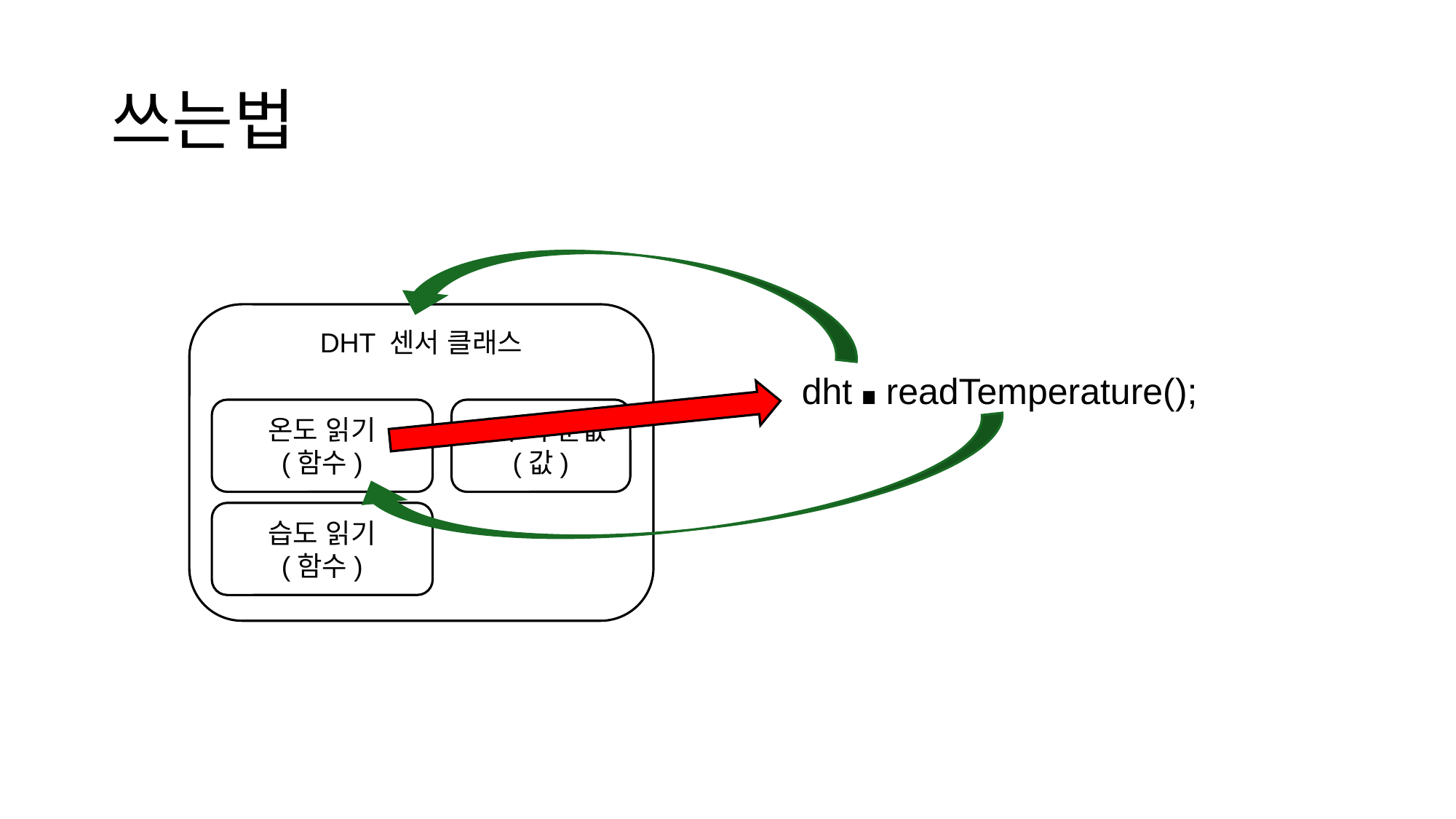

# 쓰는법

dht.readTemperature();

DHT 센서 클래스
온도 읽기
(함수)
내부 구분값
(값)
습도 읽기
(함수)